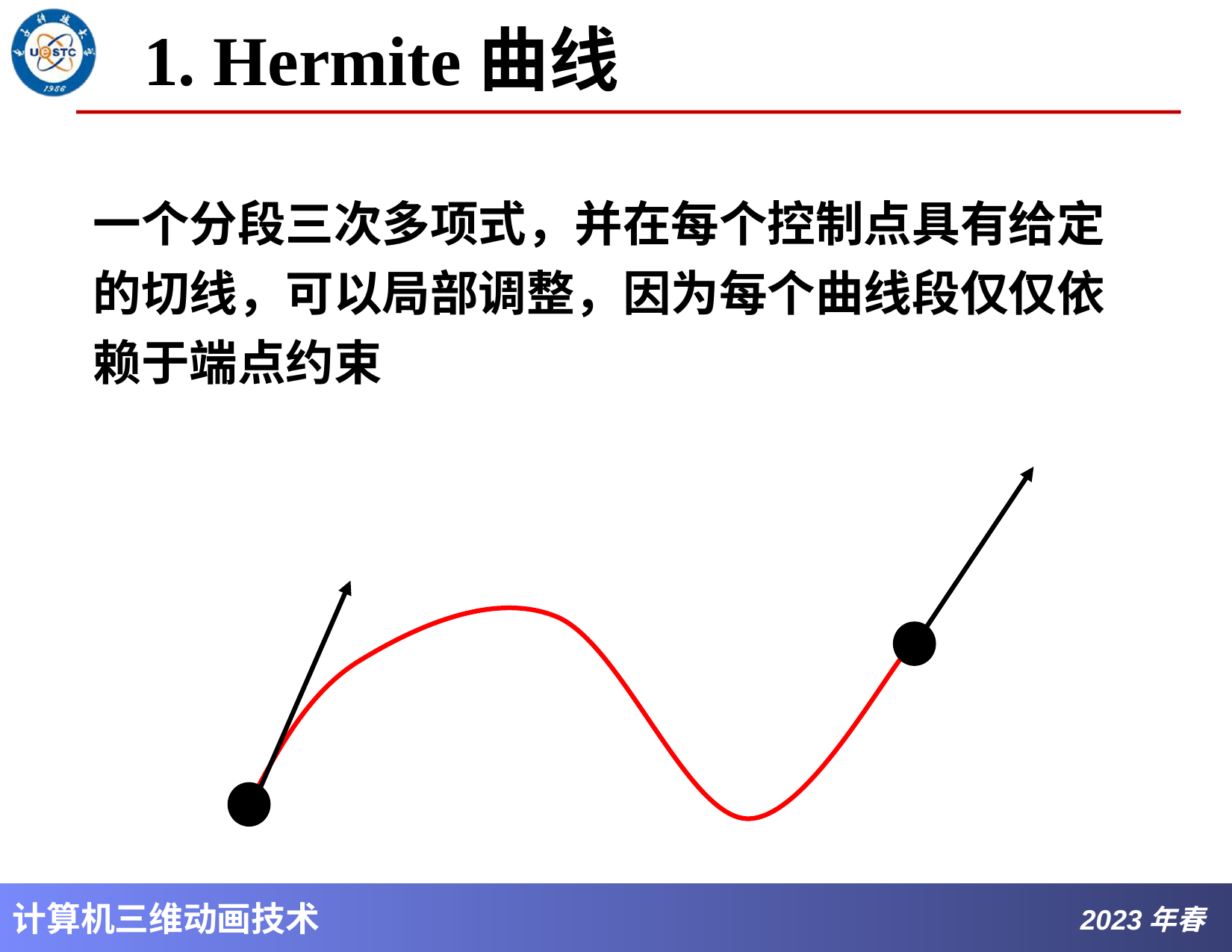

# 1. Hermite曲线
一个分段三次多项式，并在每个控制点具有给定的切线，可以局部调整，因为每个曲线段仅仅依赖于端点约束